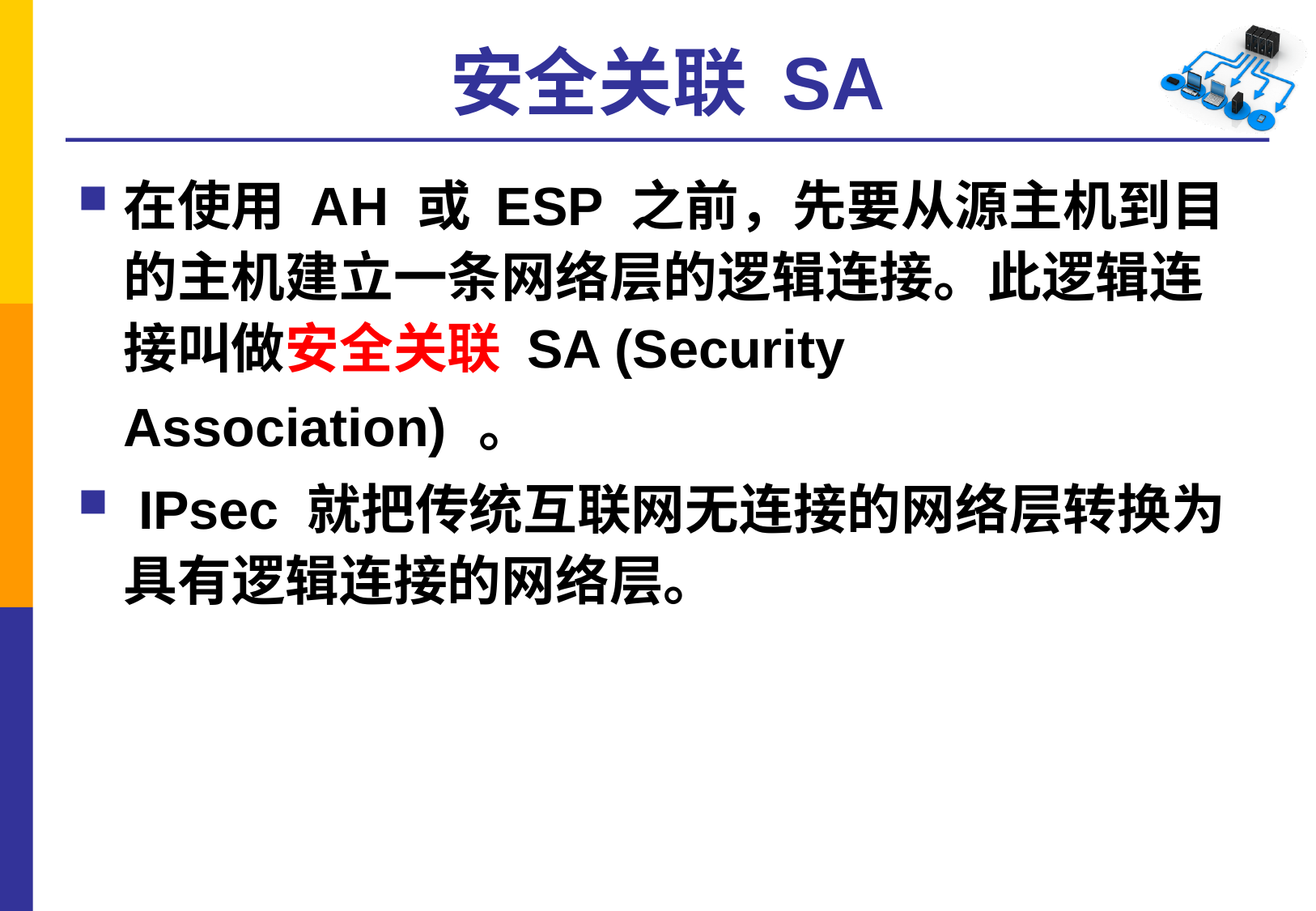

# 安全关联 SA
在使用 AH 或 ESP 之前，先要从源主机到目的主机建立一条网络层的逻辑连接。此逻辑连接叫做安全关联 SA (Security Association) 。
 IPsec 就把传统互联网无连接的网络层转换为具有逻辑连接的网络层。